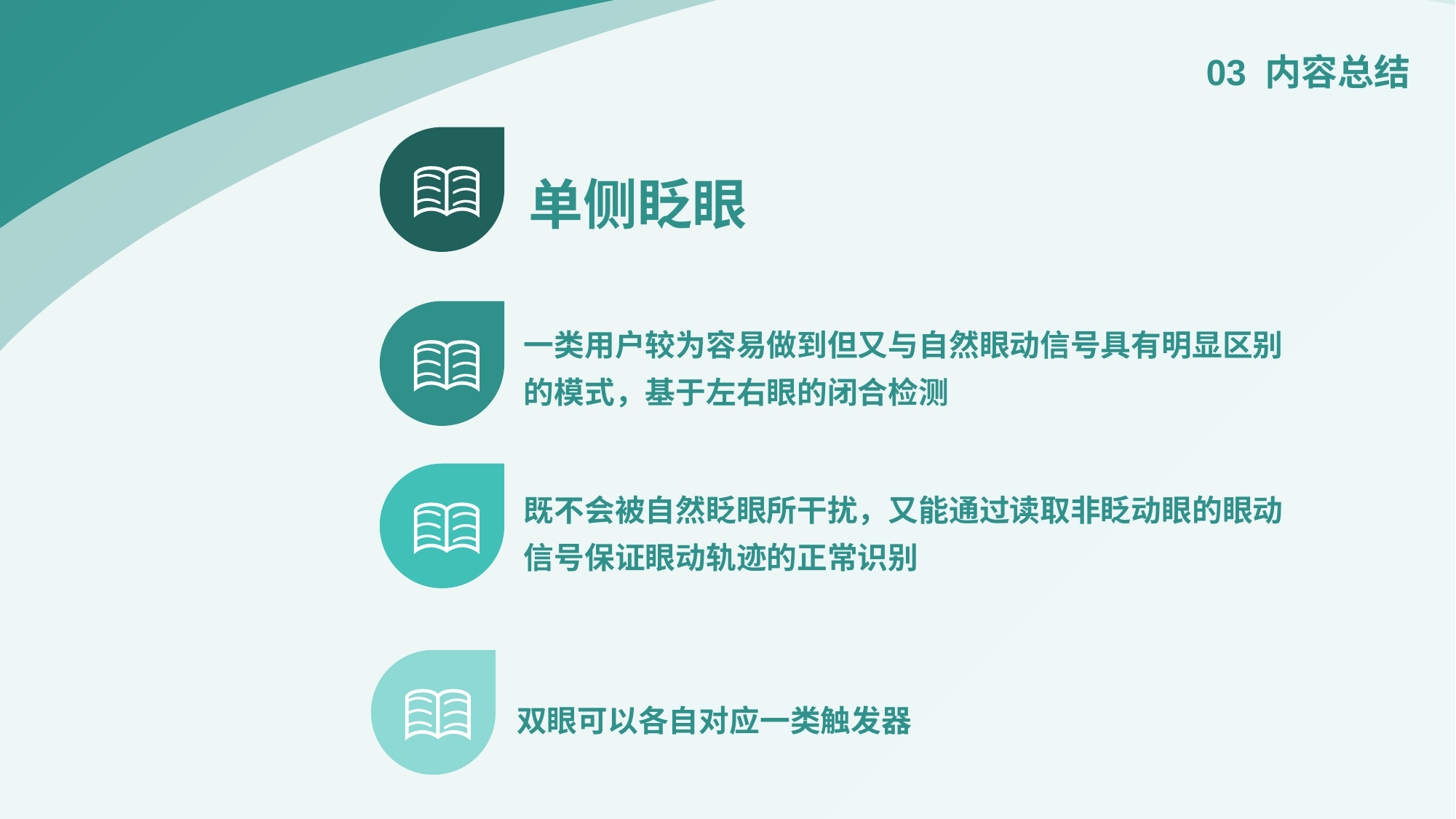

03 内容总结

单侧眨眼

一类用户较为容易做到但又与自然眼动信号具有明显区别的模式，基于左右眼的闭合检测

既不会被自然眨眼所干扰，又能通过读取非眨动眼的眼动信号保证眼动轨迹的正常识别

双眼可以各自对应一类触发器